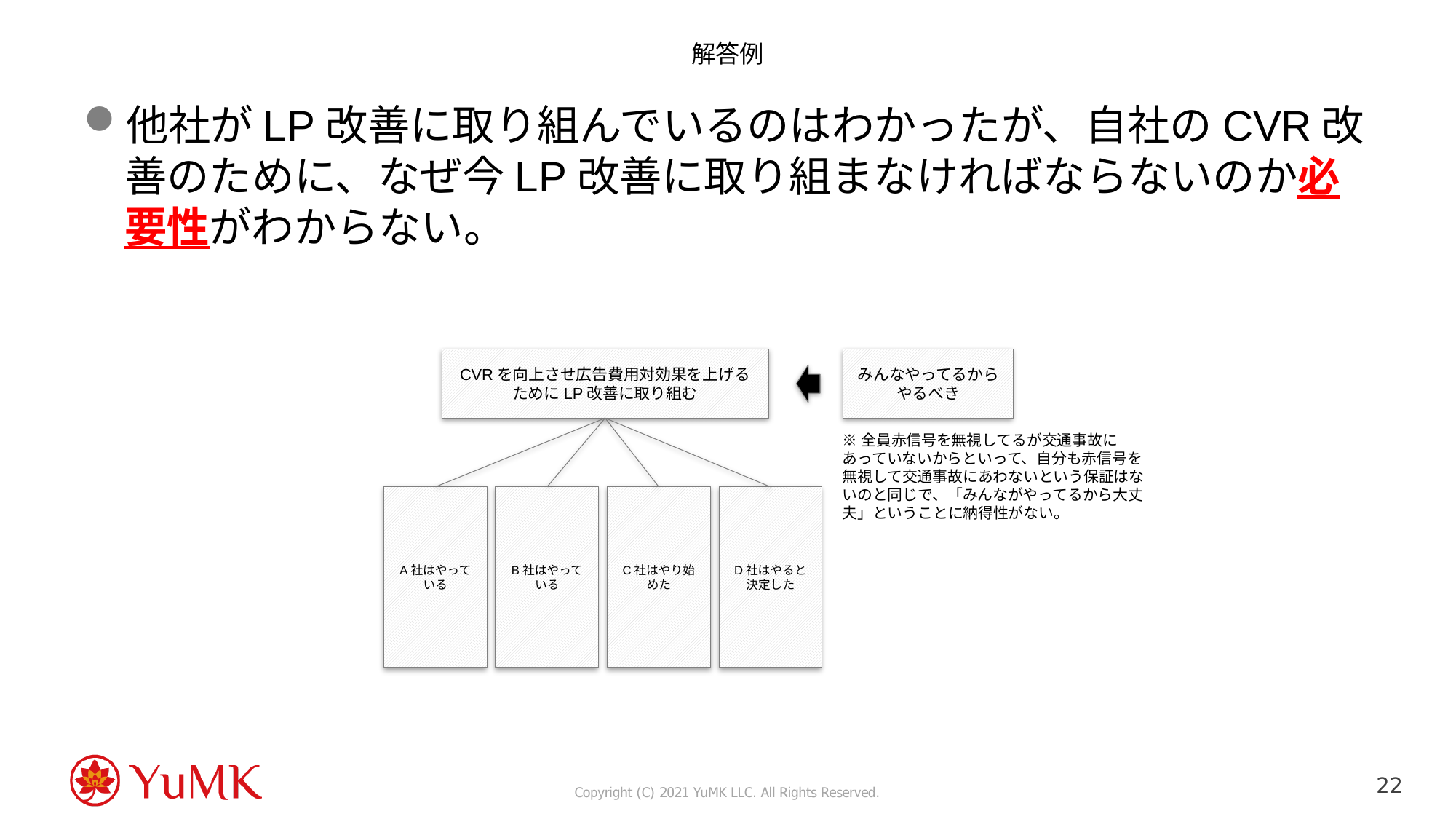

# 解答例
他社がLP改善に取り組んでいるのはわかったが、自社のCVR改善のために、なぜ今LP改善に取り組まなければならないのか必要性がわからない。
CVRを向上させ広告費用対効果を上げるためにLP改善に取り組む
みんなやってるからやるべき

※全員赤信号を無視してるが交通事故にあっていないからといって、自分も赤信号を無視して交通事故にあわないという保証はないのと同じで、「みんながやってるから大丈夫」ということに納得性がない。
A社はやっている
B社はやっている
C社はやり始めた
D社はやると決定した
22